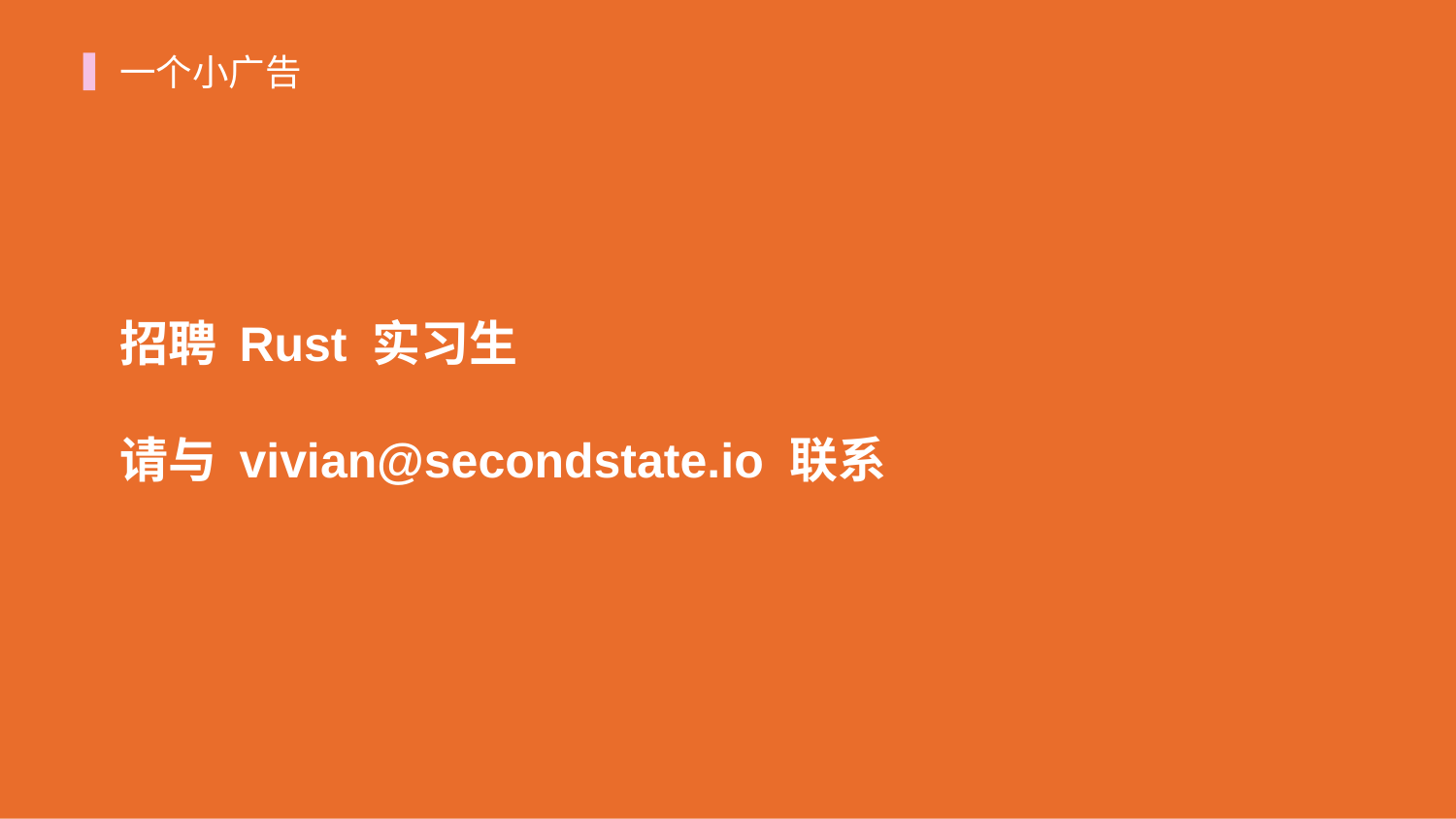

一个小广告

招聘 Rust 实习生

请与 vivian@secondstate.io 联系